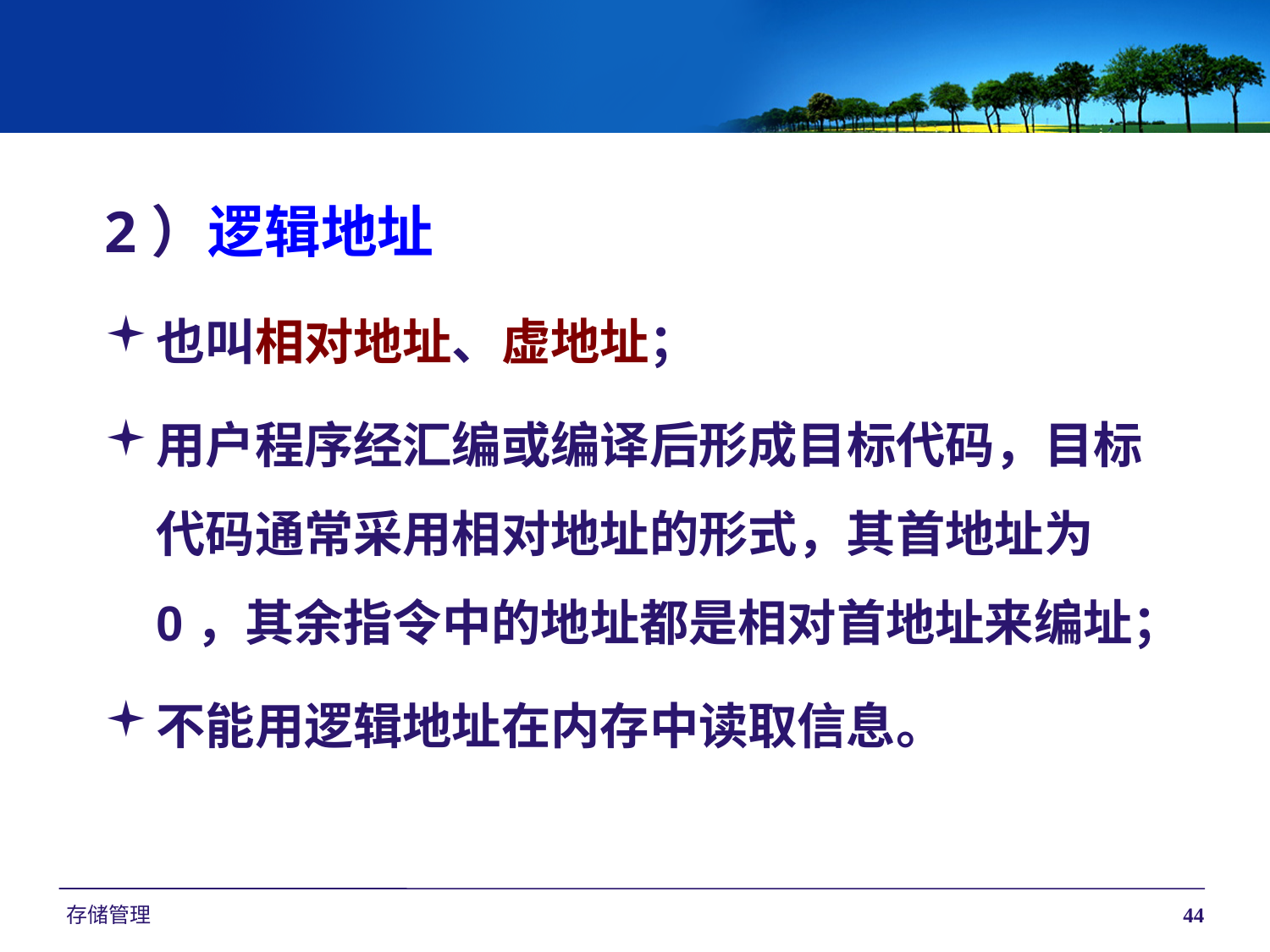

2）逻辑地址
也叫相对地址、虚地址；
用户程序经汇编或编译后形成目标代码，目标代码通常采用相对地址的形式，其首地址为0，其余指令中的地址都是相对首地址来编址；
不能用逻辑地址在内存中读取信息。
存储管理
44